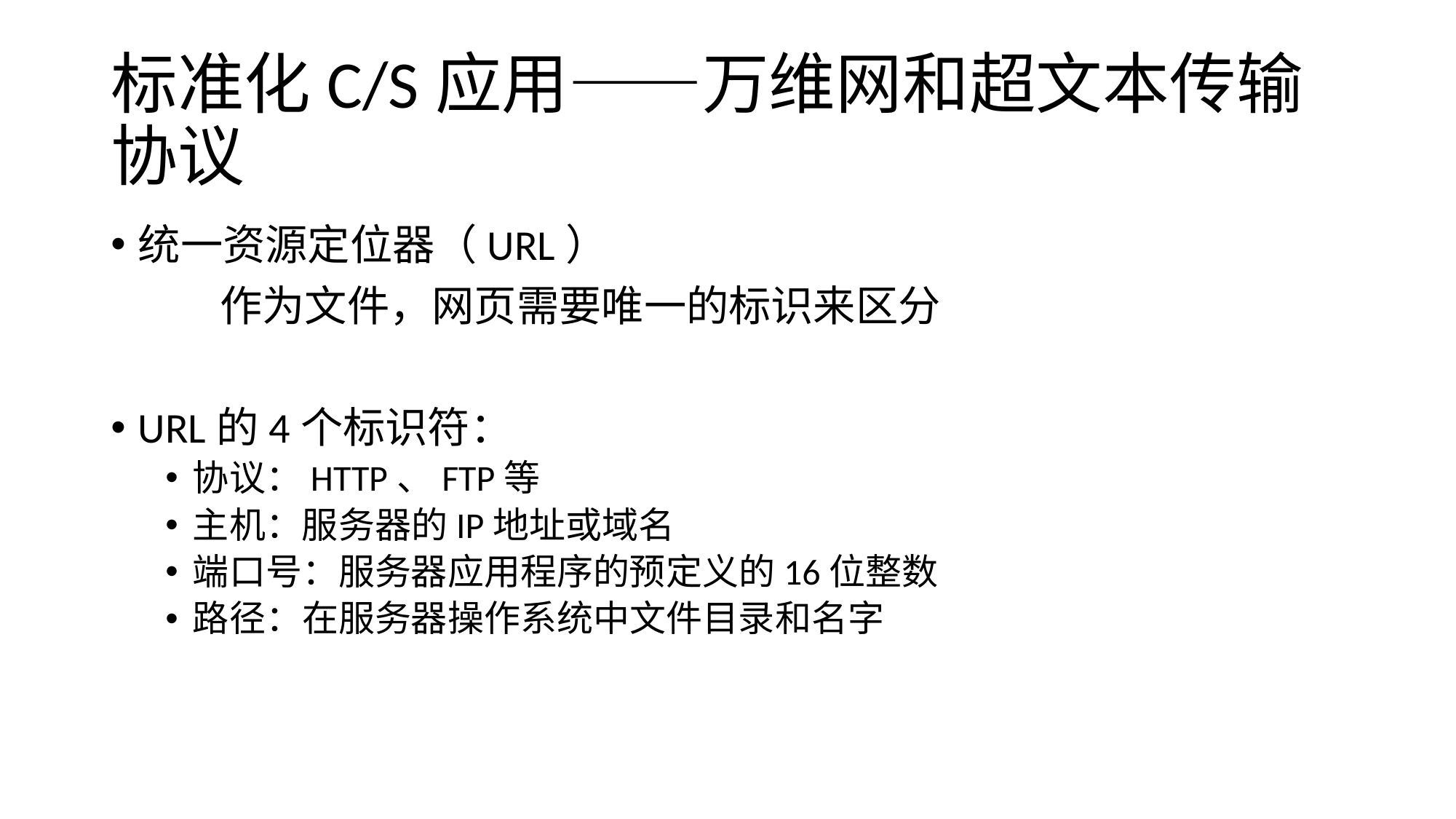

# 标准化C/S应用——万维网和超文本传输协议
统一资源定位器（URL）
	作为文件，网页需要唯一的标识来区分

URL的4个标识符：
协议：HTTP、FTP等
主机：服务器的IP地址或域名
端口号：服务器应用程序的预定义的16位整数
路径：在服务器操作系统中文件目录和名字